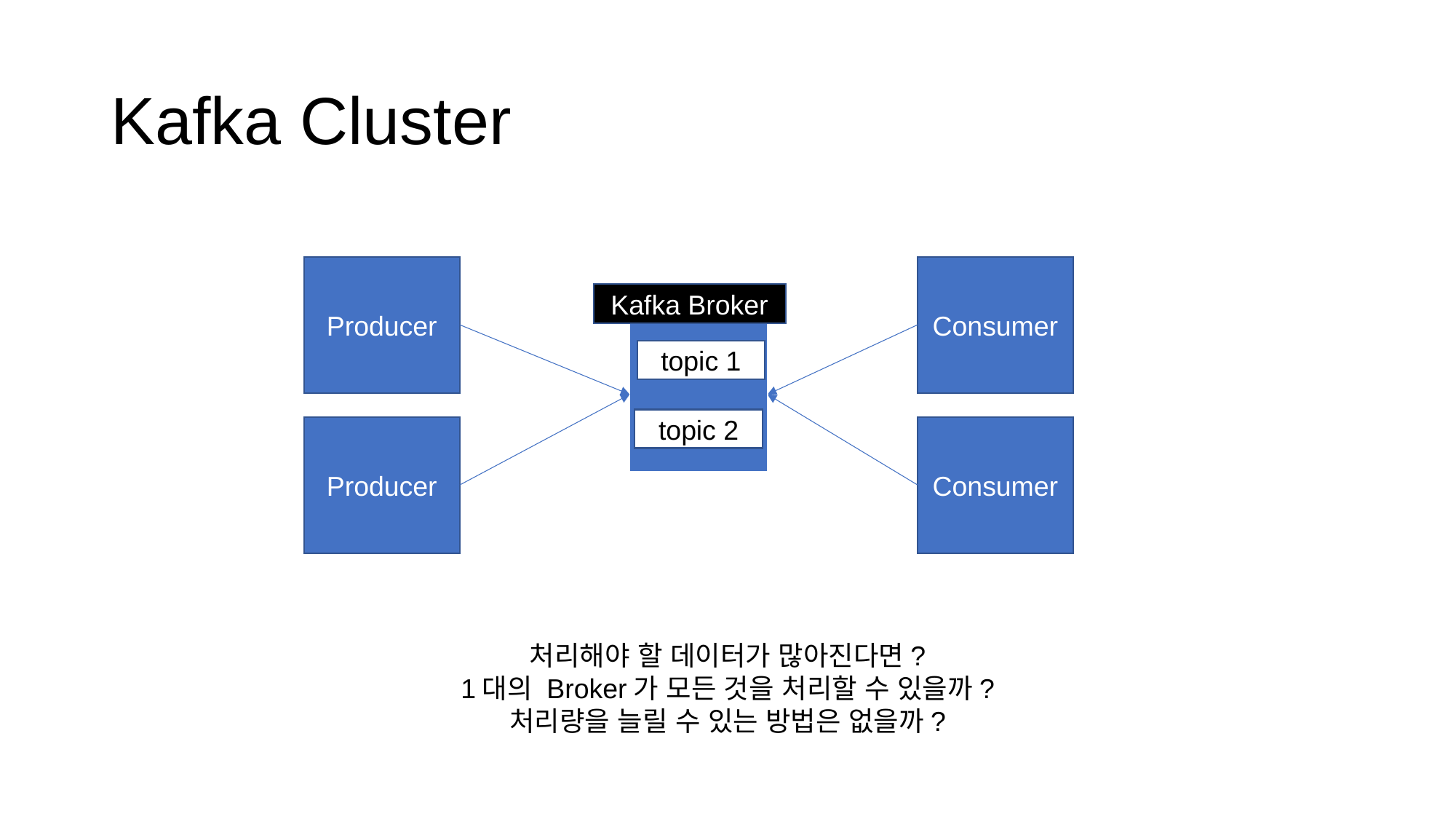

# Kafka Cluster
Producer
Consumer
Kafka Broker
|  |
| --- |
topic 1
topic 2
Producer
Consumer
처리해야 할 데이터가 많아진다면?
1대의 Broker가 모든 것을 처리할 수 있을까?
처리량을 늘릴 수 있는 방법은 없을까?